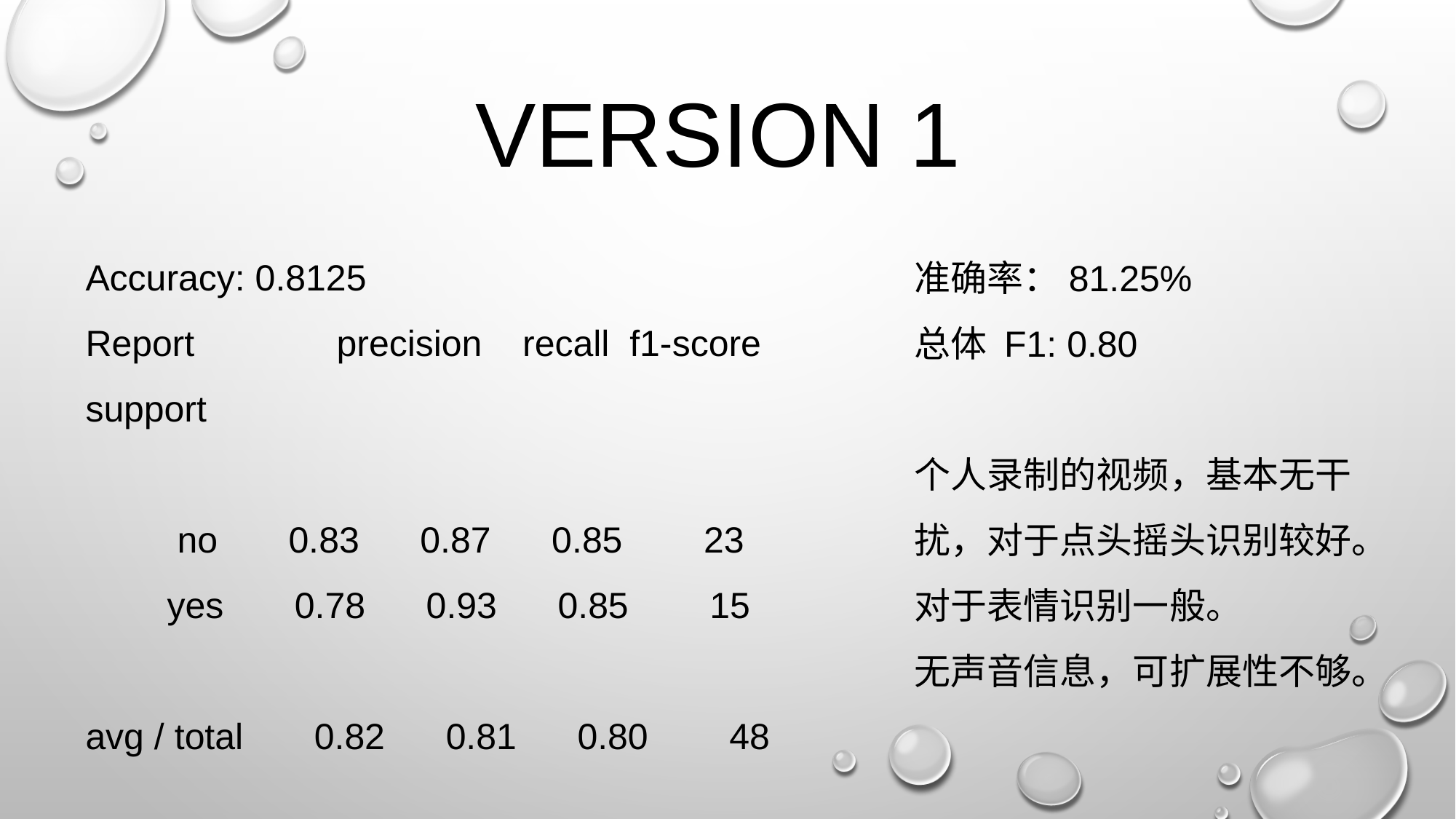

# Version 1
Accuracy: 0.8125
Report              precision    recall  f1-score   support

         no       0.83      0.87      0.85        23
        yes       0.78      0.93      0.85        15

avg / total       0.82      0.81      0.80        48
准确率：81.25%
总体 F1: 0.80

个人录制的视频，基本无干扰，对于点头摇头识别较好。
对于表情识别一般。
无声音信息，可扩展性不够。